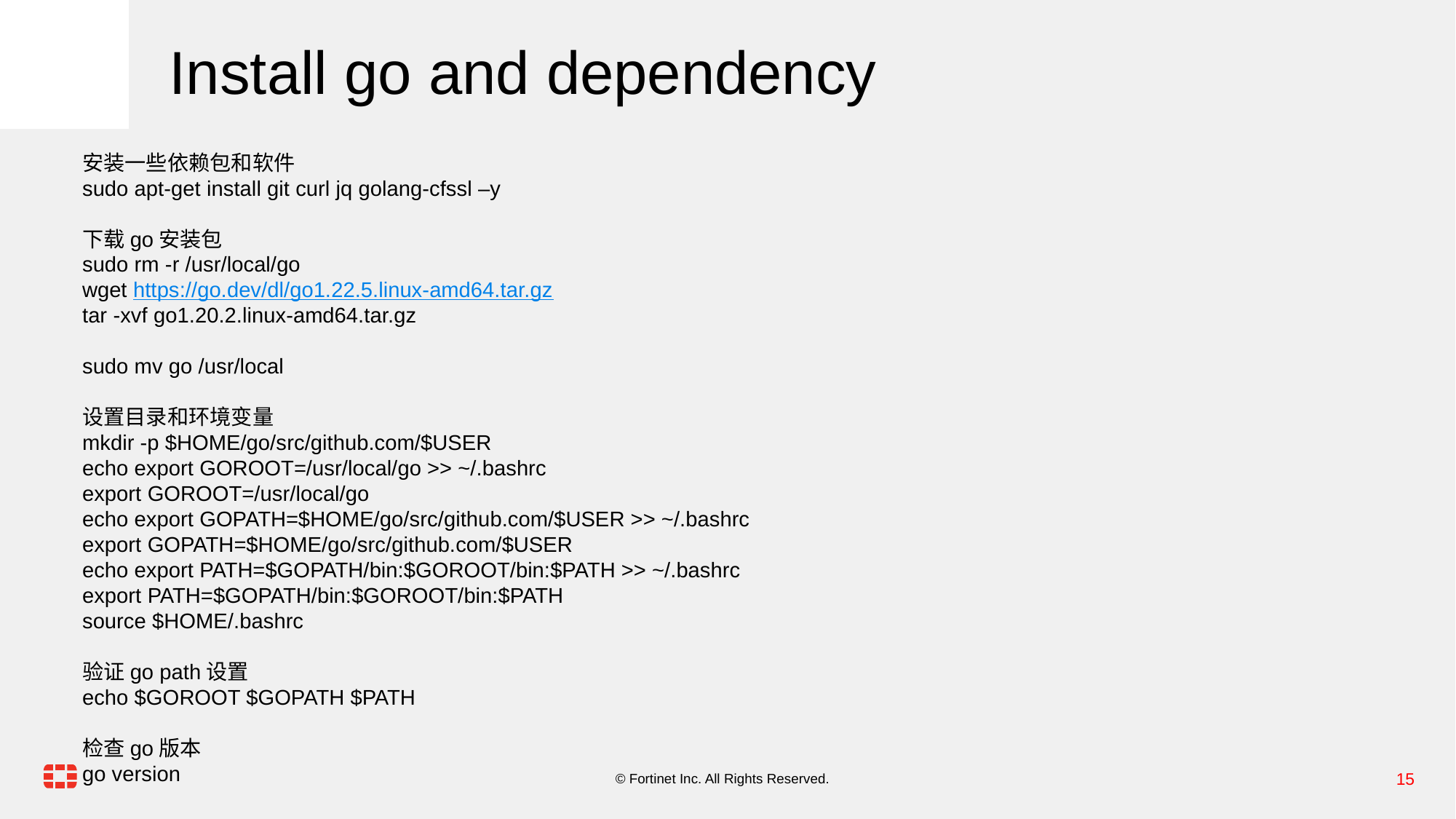

Install go and dependency
安装一些依赖包和软件
sudo apt-get install git curl jq golang-cfssl –y

下载go安装包
sudo rm -r /usr/local/go
wget https://go.dev/dl/go1.22.5.linux-amd64.tar.gz
tar -xvf go1.20.2.linux-amd64.tar.gz

sudo mv go /usr/local

设置目录和环境变量
mkdir -p $HOME/go/src/github.com/$USER
echo export GOROOT=/usr/local/go >> ~/.bashrc
export GOROOT=/usr/local/go
echo export GOPATH=$HOME/go/src/github.com/$USER >> ~/.bashrc
export GOPATH=$HOME/go/src/github.com/$USER
echo export PATH=$GOPATH/bin:$GOROOT/bin:$PATH >> ~/.bashrc
export PATH=$GOPATH/bin:$GOROOT/bin:$PATH
source $HOME/.bashrc

验证go path设置
echo $GOROOT $GOPATH $PATH

检查go版本
go version